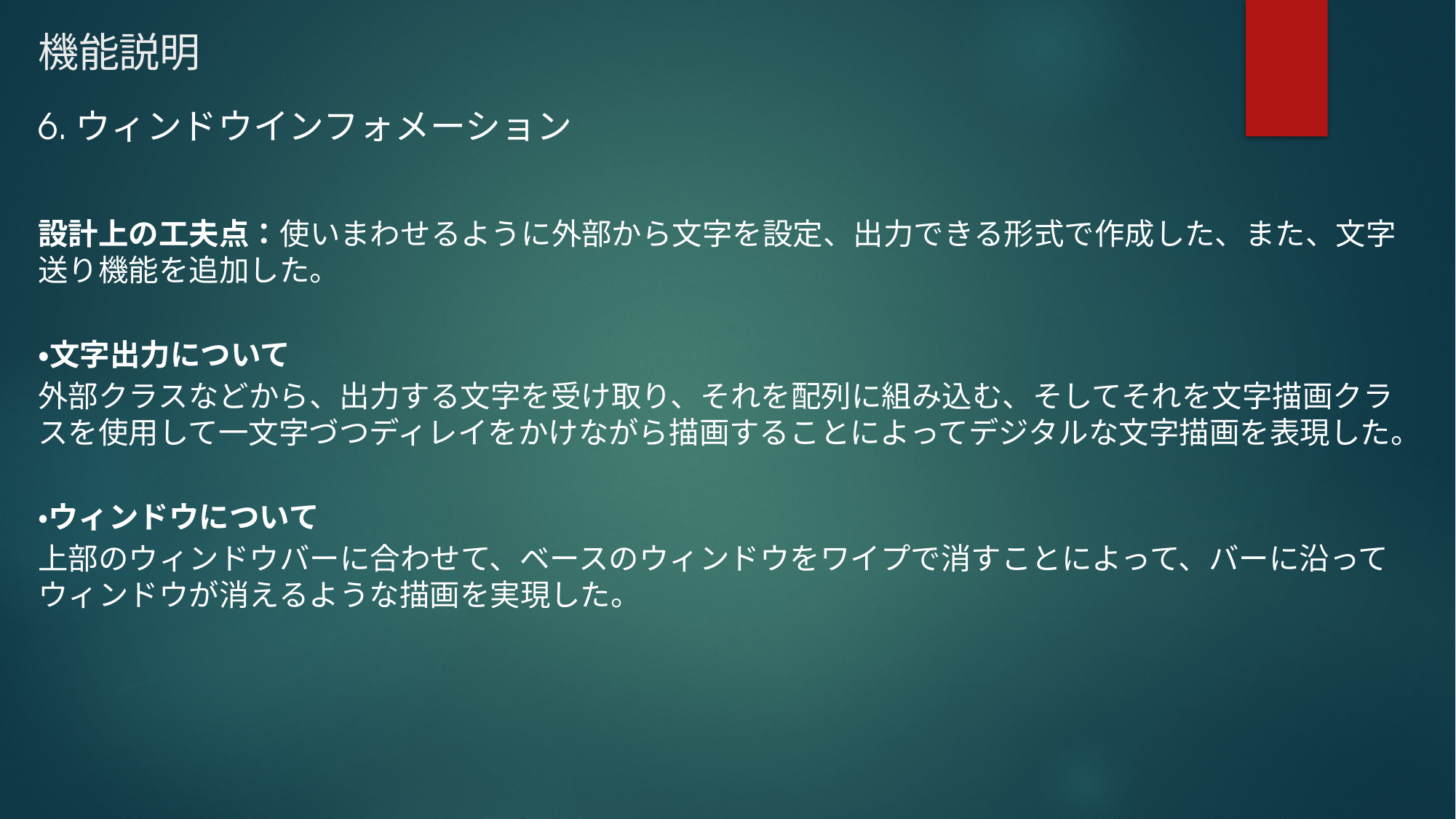

# 機能説明
6.ウィンドウインフォメーション
設計上の工夫点：使いまわせるように外部から文字を設定、出力できる形式で作成した、また、文字送り機能を追加した。

・文字出力について
外部クラスなどから、出力する文字を受け取り、それを配列に組み込む、そしてそれを文字描画クラスを使用して一文字づつディレイをかけながら描画することによってデジタルな文字描画を表現した。

・ウィンドウについて
上部のウィンドウバーに合わせて、ベースのウィンドウをワイプで消すことによって、バーに沿ってウィンドウが消えるような描画を実現した。